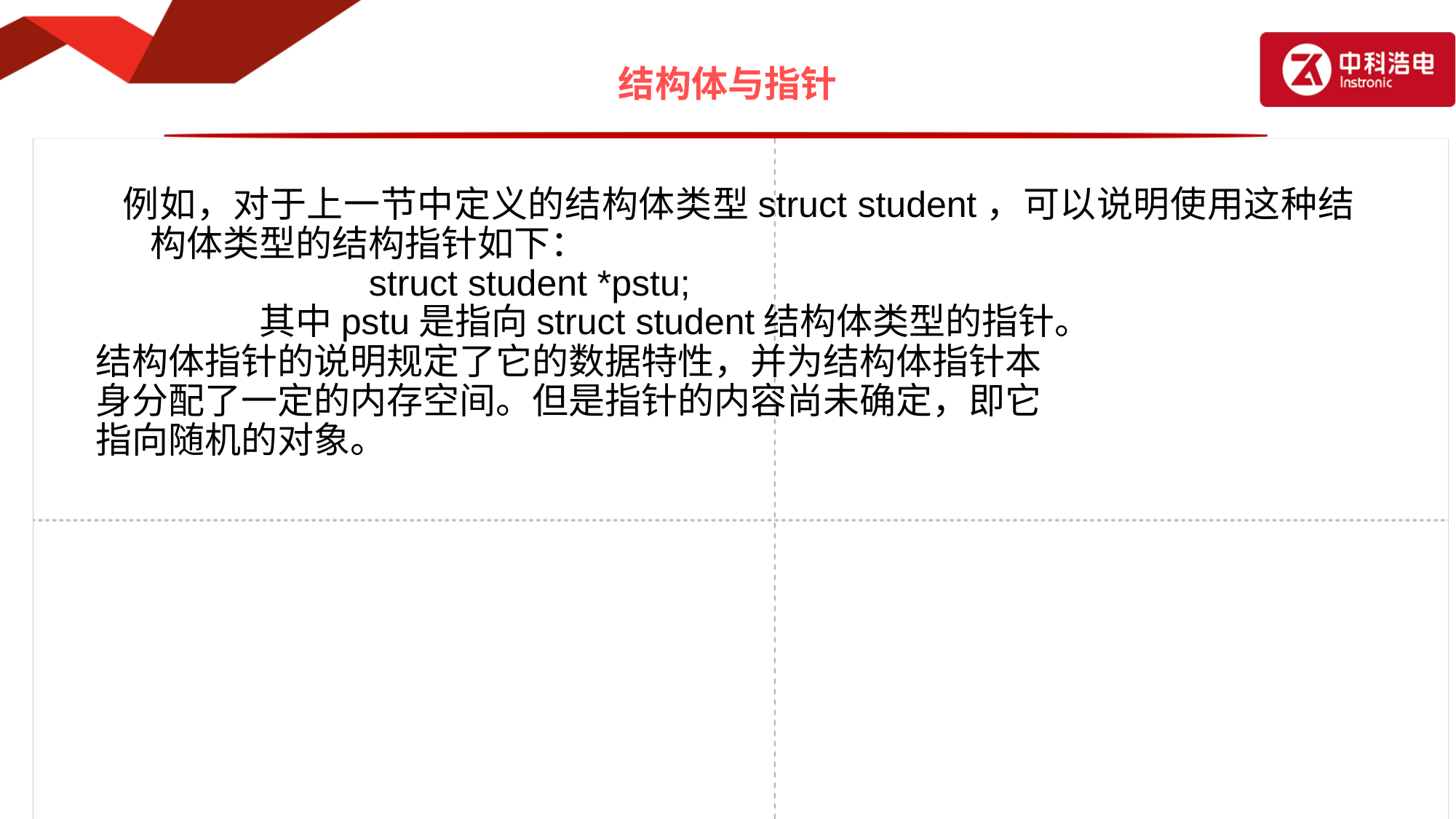

# 结构体与指针

  例如，对于上一节中定义的结构体类型struct student，可以说明使用这种结构体类型的结构指针如下：
			struct student *pstu;
		其中pstu是指向struct student结构体类型的指针。
结构体指针的说明规定了它的数据特性，并为结构体指针本
身分配了一定的内存空间。但是指针的内容尚未确定，即它
指向随机的对象。